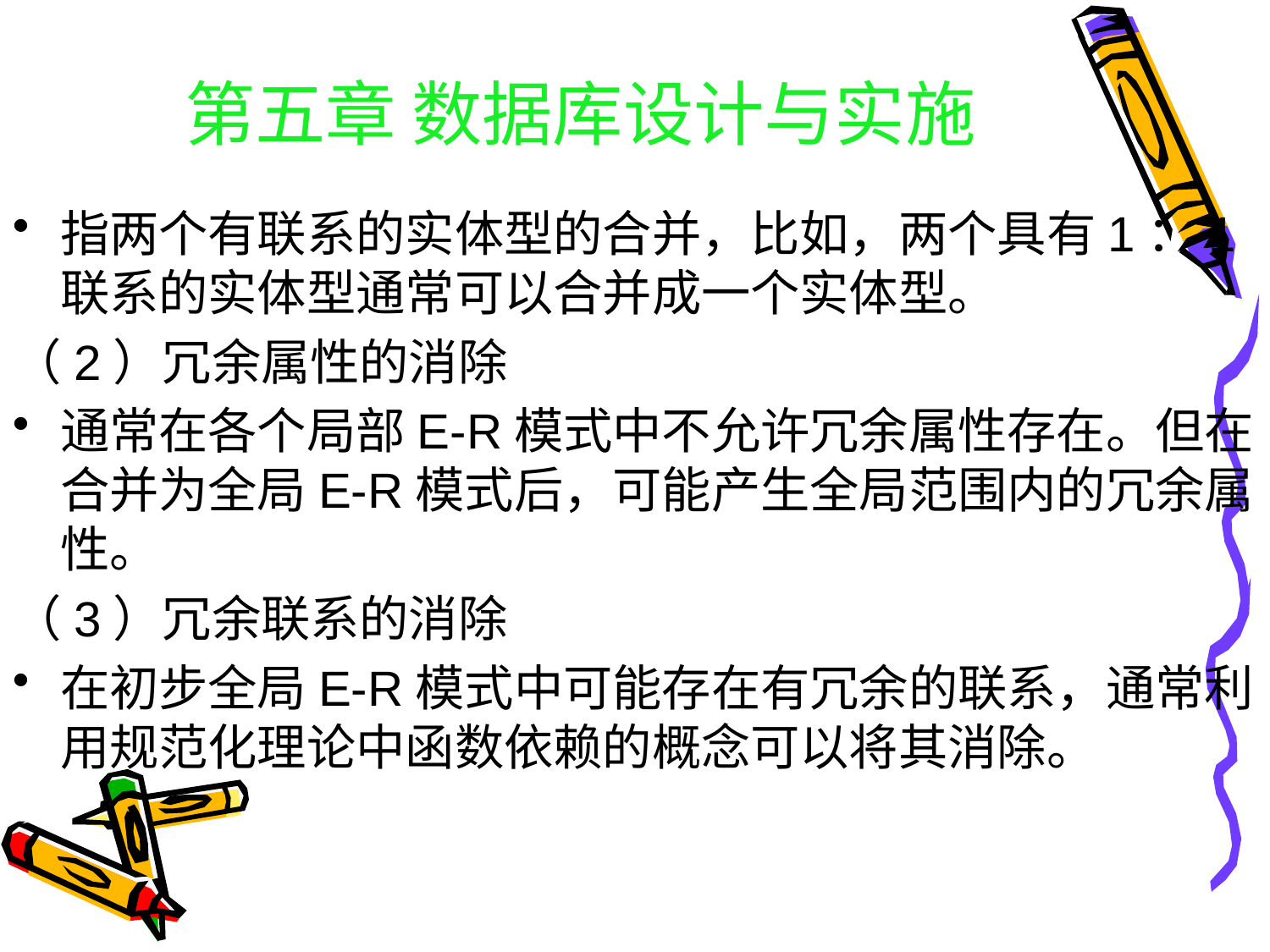

# 第五章 数据库设计与实施
指两个有联系的实体型的合并，比如，两个具有1：1联系的实体型通常可以合并成一个实体型。
（2）冗余属性的消除
通常在各个局部E-R模式中不允许冗余属性存在。但在合并为全局E-R模式后，可能产生全局范围内的冗余属性。
（3）冗余联系的消除
在初步全局E-R模式中可能存在有冗余的联系，通常利用规范化理论中函数依赖的概念可以将其消除。